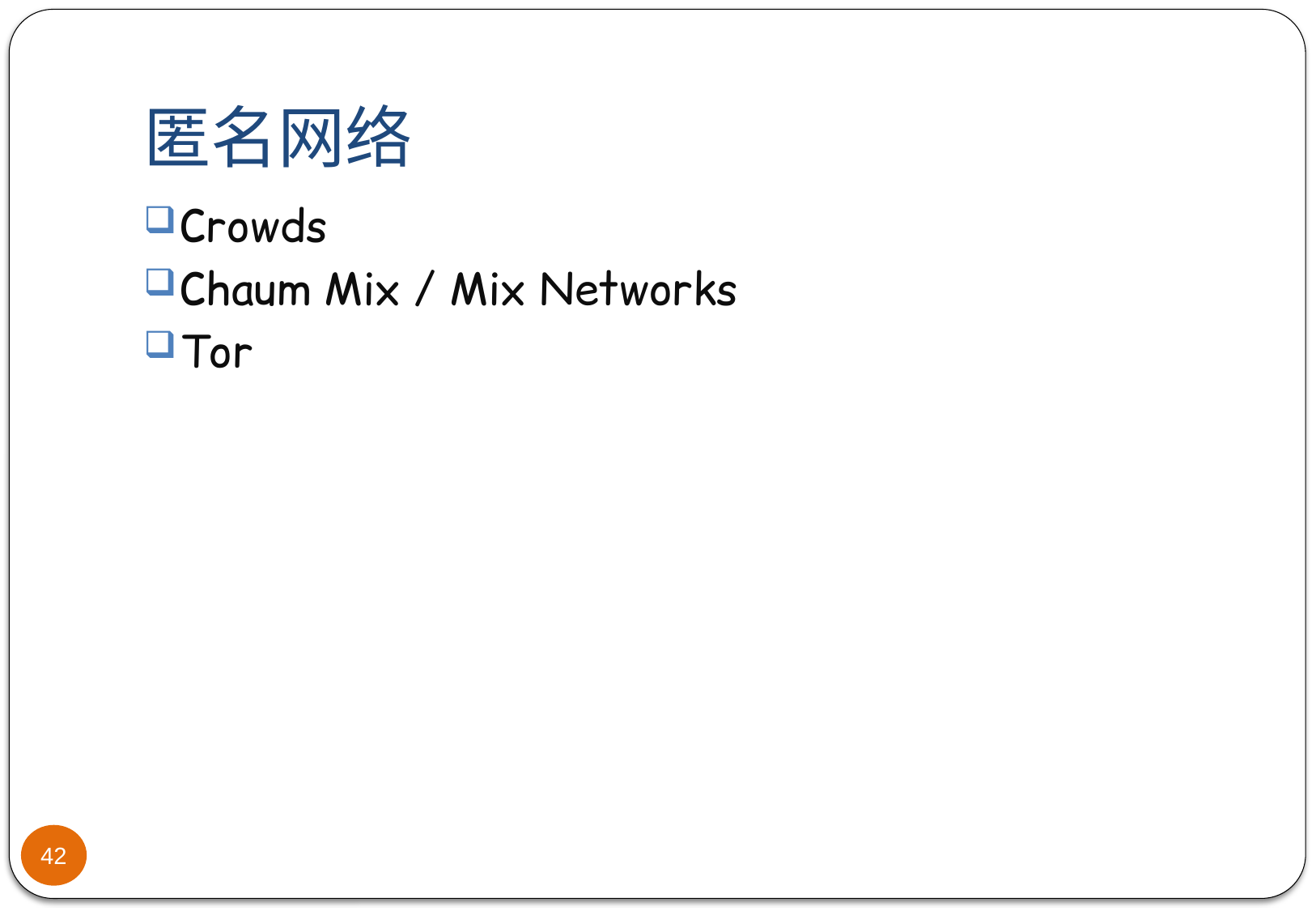

# 匿名网络
Crowds
Chaum Mix / Mix Networks
Tor
42